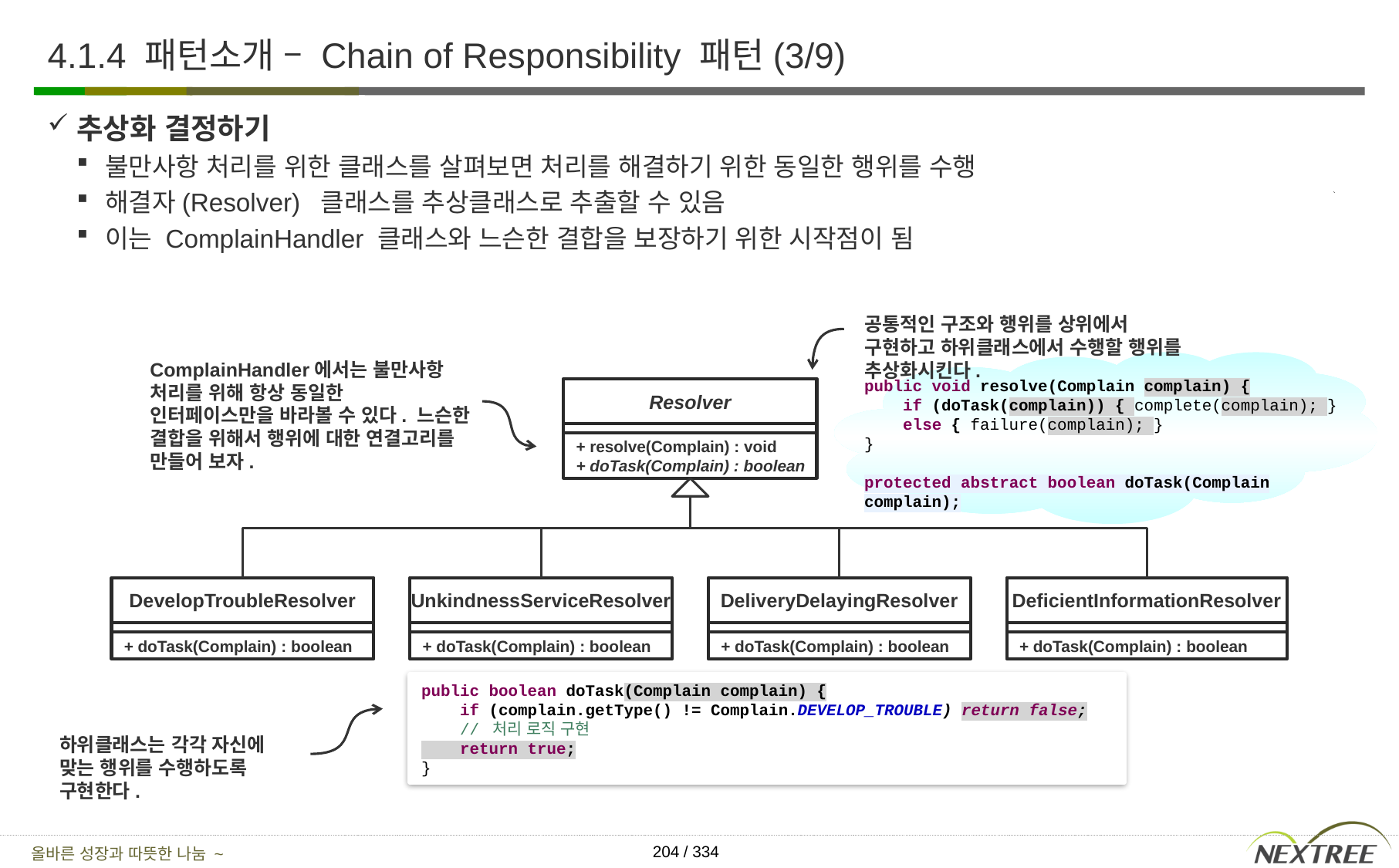

# 4.1.4 패턴소개 – Chain of Responsibility 패턴(3/9)
추상화 결정하기
불만사항 처리를 위한 클래스를 살펴보면 처리를 해결하기 위한 동일한 행위를 수행
해결자(Resolver)  클래스를 추상클래스로 추출할 수 있음
이는 ComplainHandler 클래스와 느슨한 결합을 보장하기 위한 시작점이 됨
공통적인 구조와 행위를 상위에서 구현하고 하위클래스에서 수행할 행위를 추상화시킨다.

ComplainHandler에서는 불만사항 처리를 위해 항상 동일한 인터페이스만을 바라볼 수 있다. 느슨한 결합을 위해서 행위에 대한 연결고리를 만들어 보자.

public void resolve(Complain complain) {
    if (doTask(complain)) { complete(complain); }
    else { failure(complain); }
}

protected abstract boolean doTask(Complain complain);
Resolver

+ resolve(Complain) : void
+ doTask(Complain) : boolean

DevelopTroubleResolver
UnkindnessServiceResolver
DeliveryDelayingResolver
DeficientInformationResolver

+ doTask(Complain) : boolean
+ doTask(Complain) : boolean
+ doTask(Complain) : boolean
+ doTask(Complain) : boolean
public boolean doTask(Complain complain) {
    if (complain.getType() != Complain.DEVELOP_TROUBLE) return false;
    // 처리 로직 구현
    return true;
}

하위클래스는 각각 자신에 맞는 행위를 수행하도록 구현한다.